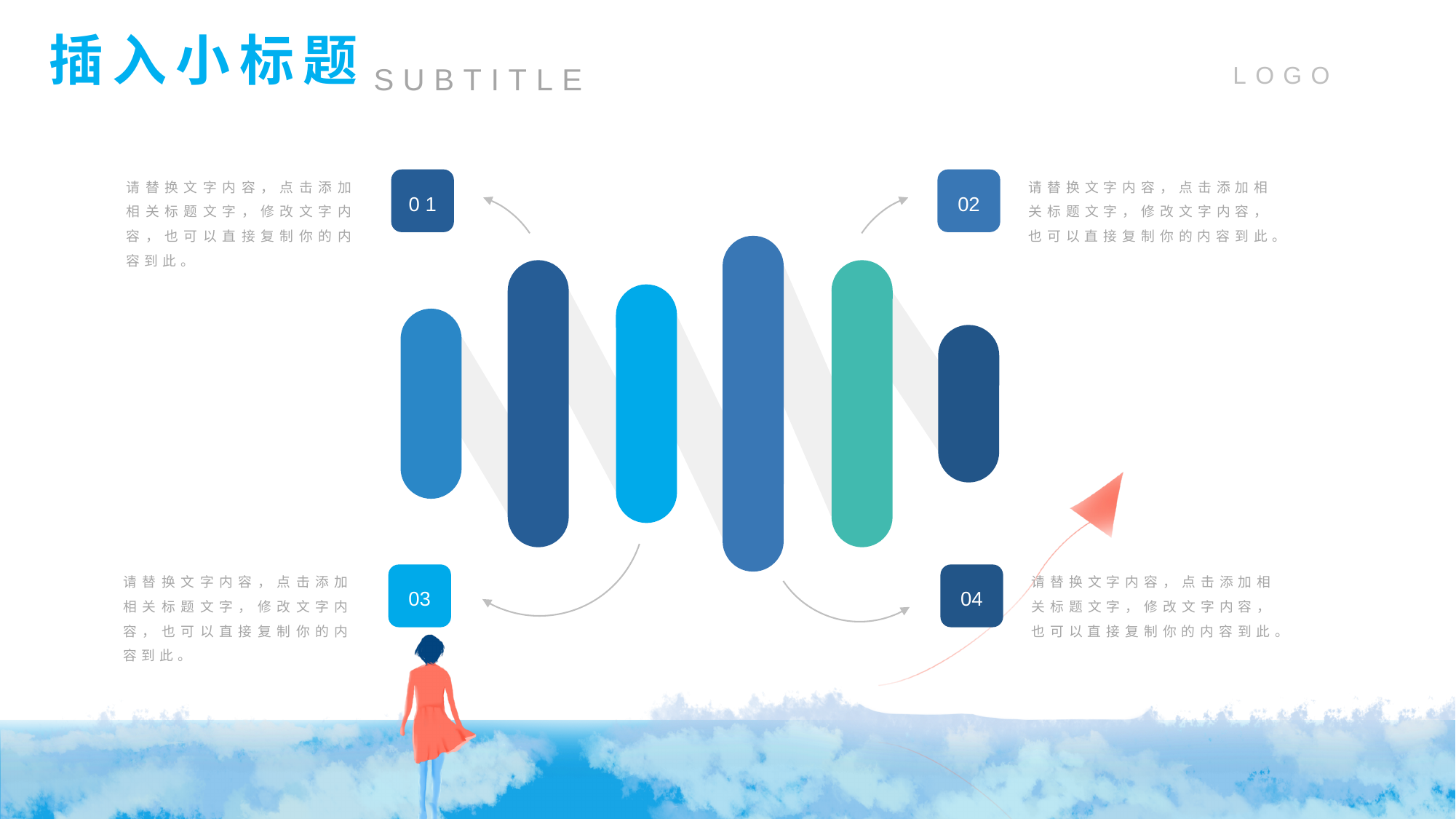

插入小标题
SUBTITLE
0 1
02
请替换文字内容，点击添加相关标题文字，修改文字内容，也可以直接复制你的内容到此。
请替换文字内容，点击添加相关标题文字，修改文字内容，也可以直接复制你的内容到此。

03
04
请替换文字内容，点击添加相关标题文字，修改文字内容，也可以直接复制你的内容到此。
请替换文字内容，点击添加相关标题文字，修改文字内容，也可以直接复制你的内容到此。